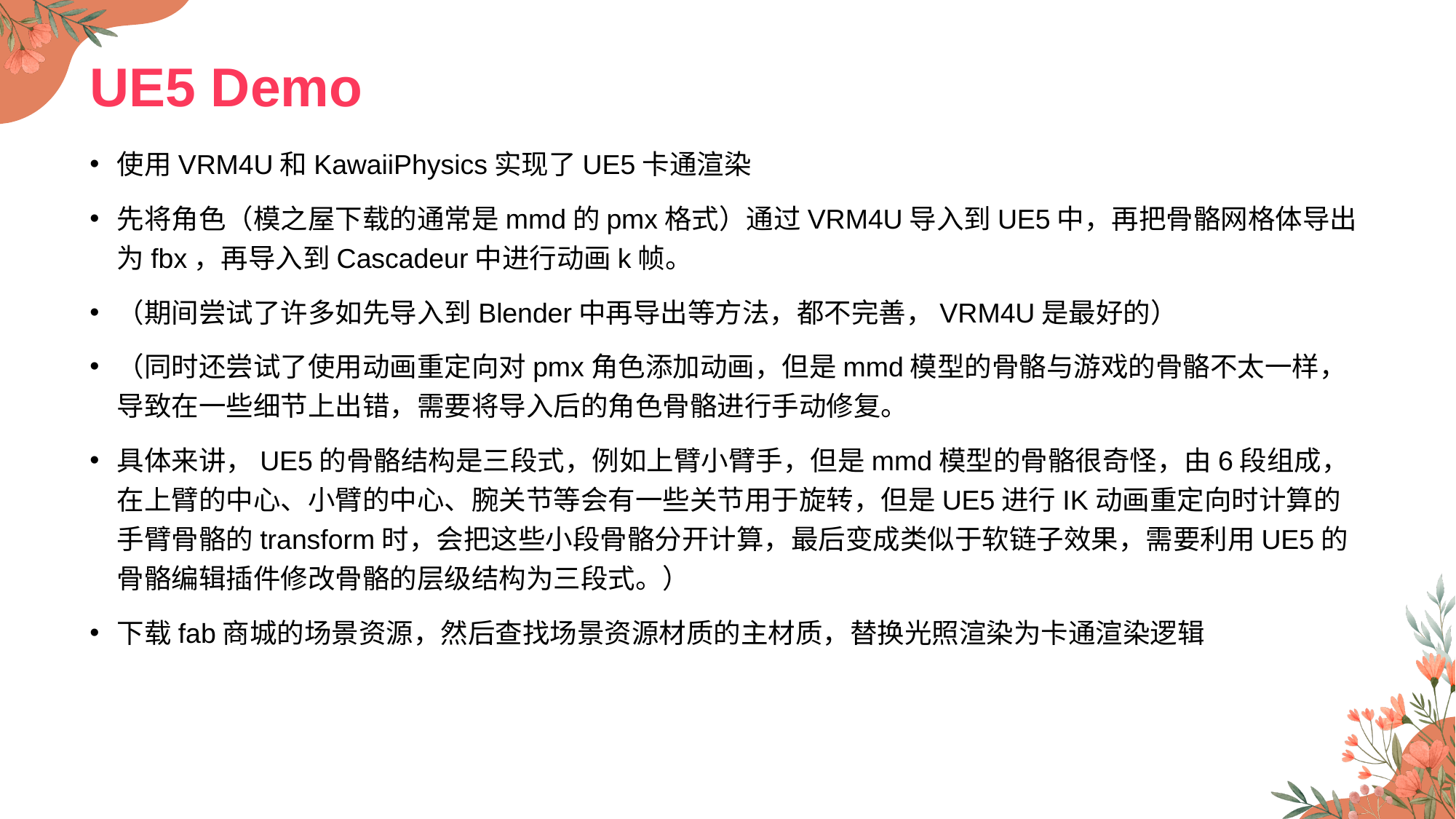

# UE5 Demo
使用VRM4U和KawaiiPhysics实现了UE5卡通渲染
先将角色（模之屋下载的通常是mmd的pmx格式）通过VRM4U导入到UE5中，再把骨骼网格体导出为fbx，再导入到Cascadeur中进行动画k帧。
（期间尝试了许多如先导入到Blender中再导出等方法，都不完善，VRM4U是最好的）
（同时还尝试了使用动画重定向对pmx角色添加动画，但是mmd模型的骨骼与游戏的骨骼不太一样，导致在一些细节上出错，需要将导入后的角色骨骼进行手动修复。
具体来讲，UE5的骨骼结构是三段式，例如上臂小臂手，但是mmd模型的骨骼很奇怪，由6段组成，在上臂的中心、小臂的中心、腕关节等会有一些关节用于旋转，但是UE5进行IK动画重定向时计算的手臂骨骼的transform时，会把这些小段骨骼分开计算，最后变成类似于软链子效果，需要利用UE5的骨骼编辑插件修改骨骼的层级结构为三段式。）
下载fab商城的场景资源，然后查找场景资源材质的主材质，替换光照渲染为卡通渲染逻辑